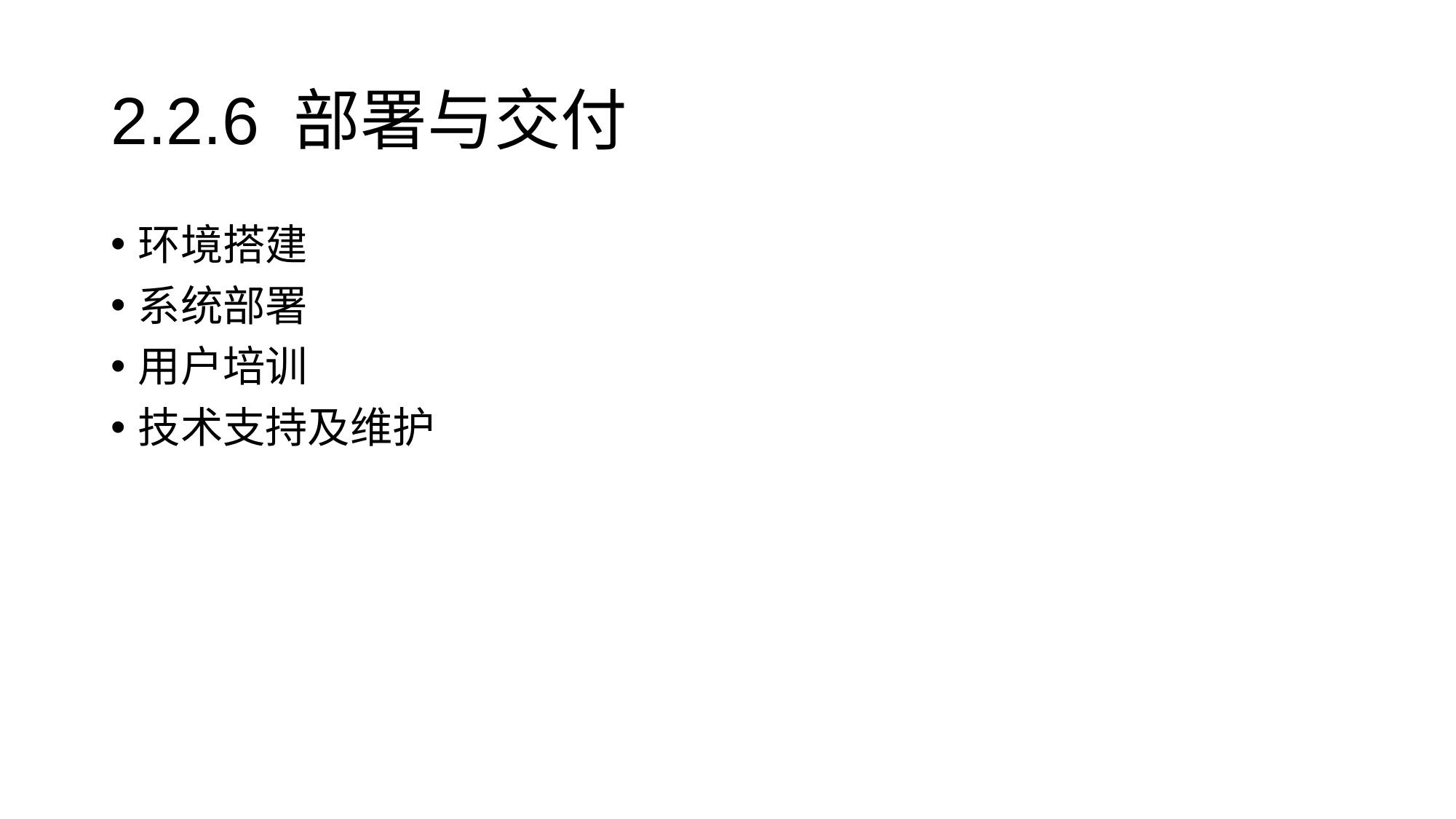

# 2.2.6 部署与交付
环境搭建
系统部署
用户培训
技术支持及维护